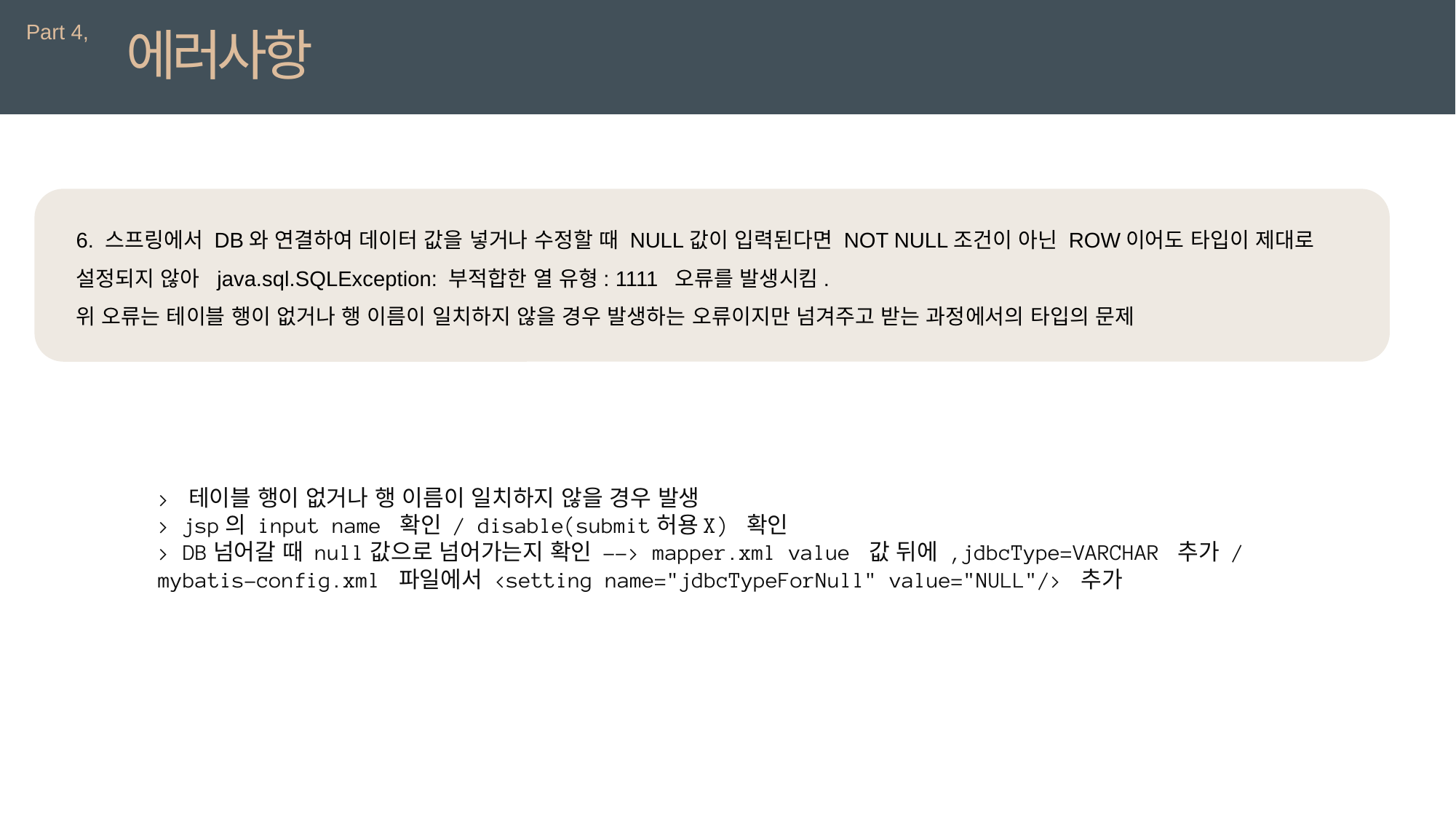

Part 4,
에러사항

6. 스프링에서 DB와 연결하여 데이터 값을 넣거나 수정할 때 NULL값이 입력된다면 NOT NULL조건이 아닌 ROW이어도 타입이 제대로 설정되지 않아  java.sql.SQLException: 부적합한 열 유형: 1111  오류를 발생시킴.
위 오류는 테이블 행이 없거나 행 이름이 일치하지 않을 경우 발생하는 오류이지만 넘겨주고 받는 과정에서의 타입의 문제
> 테이블 행이 없거나 행 이름이 일치하지 않을 경우 발생
> jsp의 input name 확인 / disable(submit허용X) 확인
> DB넘어갈 때 null값으로 넘어가는지 확인 --> mapper.xml value 값 뒤에 ,jdbcType=VARCHAR 추가 / mybatis-config.xml 파일에서 <setting name="jdbcTypeForNull" value="NULL"/> 추가